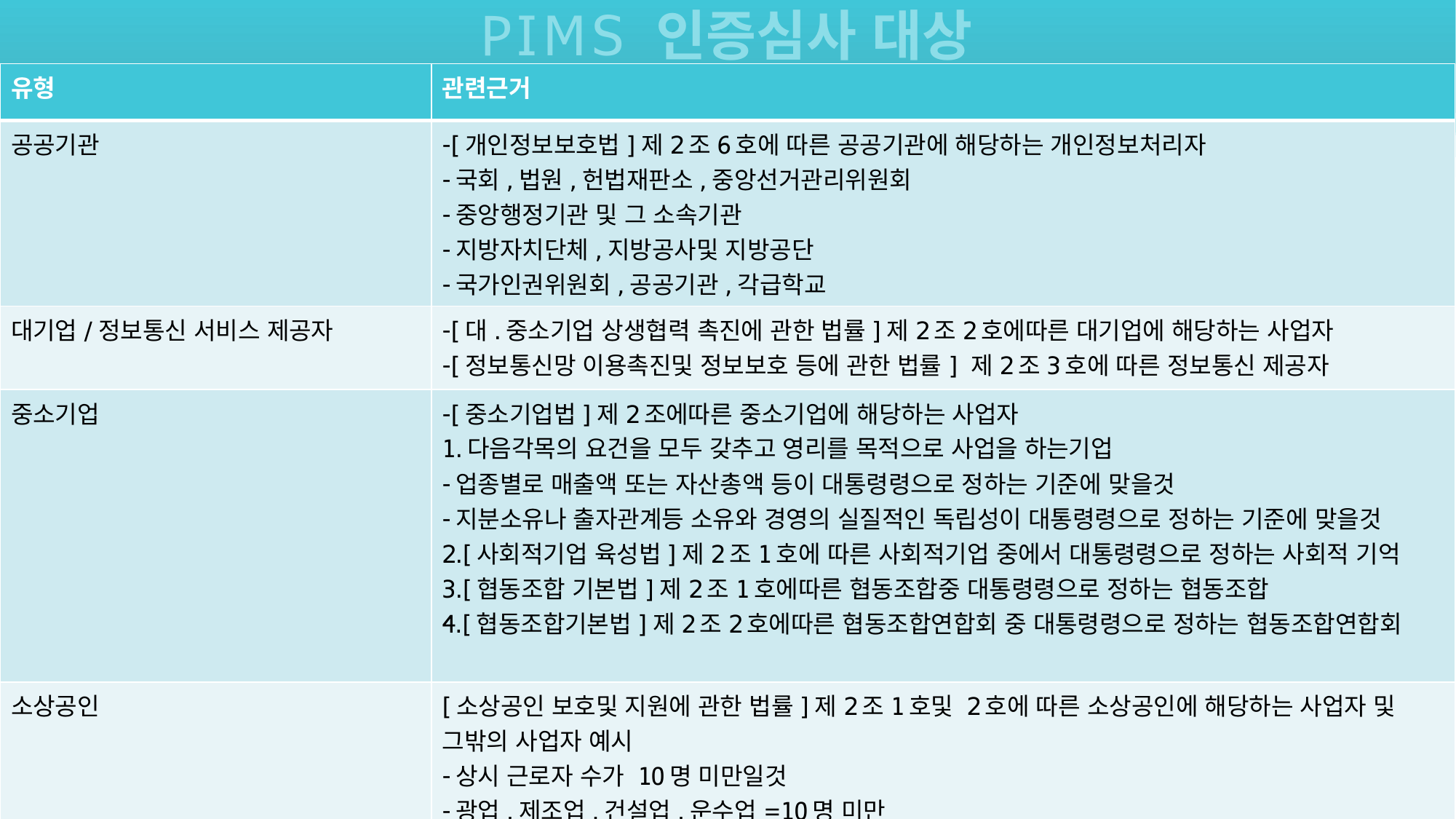

# PIMS 인증심사 대상
| 유형 | 관련근거 |
| --- | --- |
| 공공기관 | -[개인정보보호법]제2조6호에 따른 공공기관에 해당하는 개인정보처리자 -국회,법원,헌법재판소,중앙선거관리위원회 -중앙행정기관 및 그 소속기관 -지방자치단체,지방공사및 지방공단 -국가인권위원회,공공기관,각급학교 |
| 대기업/정보통신 서비스 제공자 | -[대.중소기업 상생협력 촉진에 관한 법률]제2조2호에따른 대기업에 해당하는 사업자 -[정보통신망 이용촉진및 정보보호 등에 관한 법률] 제2조3호에 따른 정보통신 제공자 |
| 중소기업 | -[중소기업법]제2조에따른 중소기업에 해당하는 사업자 1.다음각목의 요건을 모두 갖추고 영리를 목적으로 사업을 하는기업 -업종별로 매출액 또는 자산총액 등이 대통령령으로 정하는 기준에 맞을것 -지분소유나 출자관계등 소유와 경영의 실질적인 독립성이 대통령령으로 정하는 기준에 맞을것 2.[사회적기업 육성법]제2조1호에 따른 사회적기업 중에서 대통령령으로 정하는 사회적 기억 3.[협동조합 기본법]제2조1호에따른 협동조합중 대통령령으로 정하는 협동조합 4.[협동조합기본법]제2조2호에따른 협동조합연합회 중 대통령령으로 정하는 협동조합연합회 |
| 소상공인 | [소상공인 보호및 지원에 관한 법률]제2조1호및 2호에 따른 소상공인에 해당하는 사업자 및 그밖의 사업자 예시 -상시 근로자 수가 10명 미만일것 -광업,제조업,건설업,운수업=10명 미만 -그밖의 업종=5명 미만 |